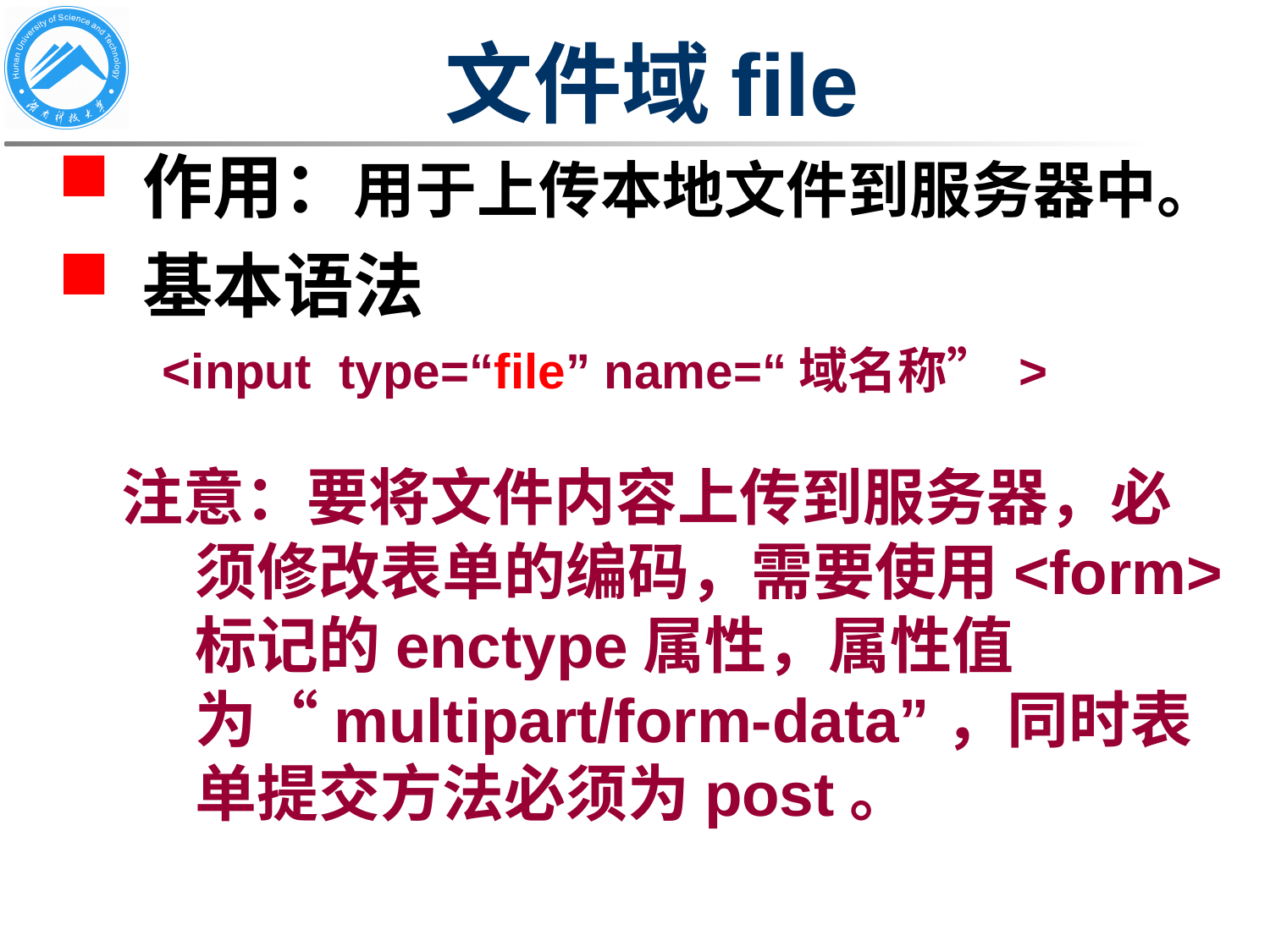

# 文件域file
作用：用于上传本地文件到服务器中。
基本语法
   <input  type=“file” name=“域名称” >

注意：要将文件内容上传到服务器，必须修改表单的编码，需要使用<form>标记的enctype属性，属性值为“multipart/form-data”，同时表单提交方法必须为post。